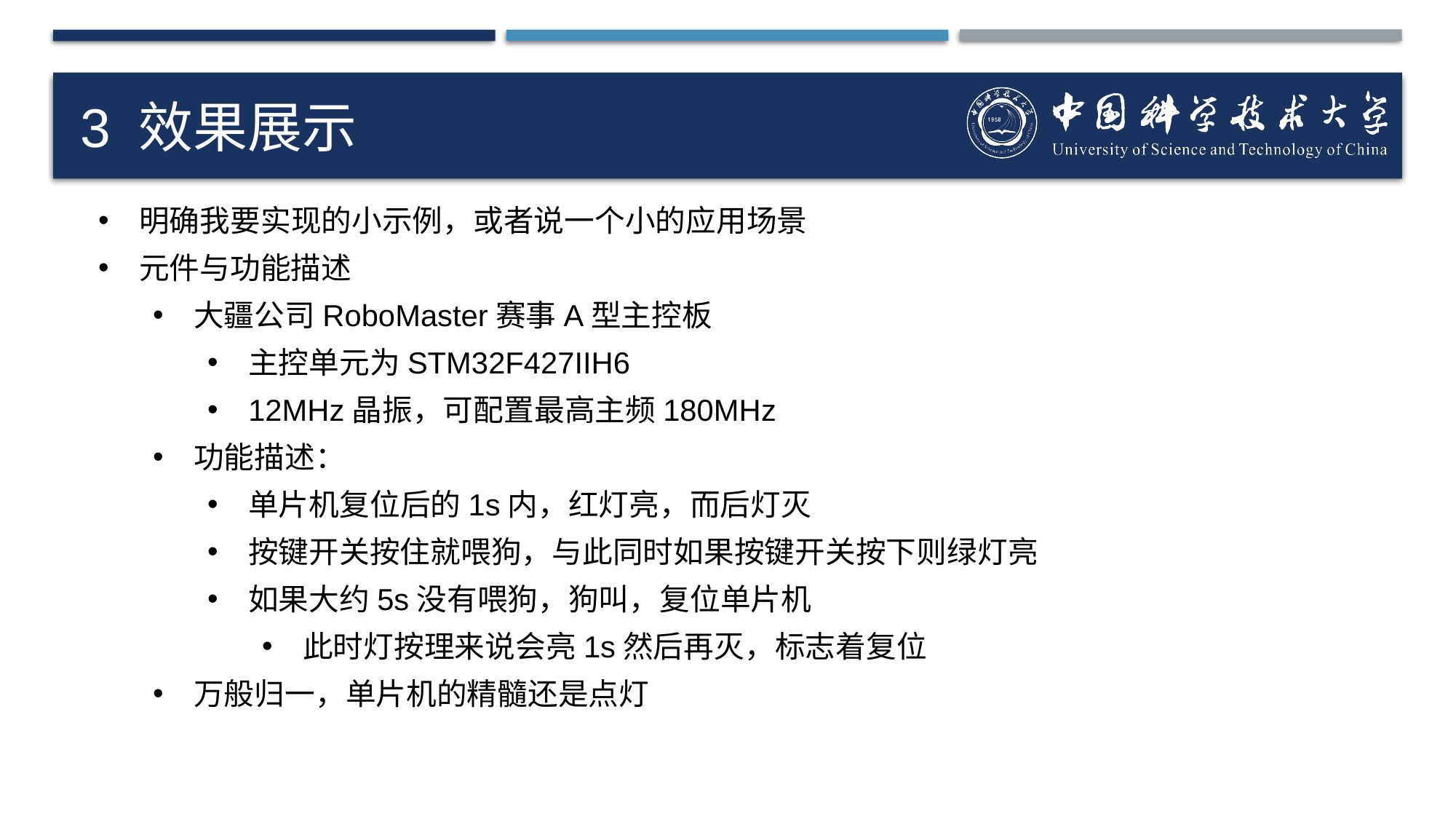

# 3 效果展示
明确我要实现的小示例，或者说一个小的应用场景
元件与功能描述
大疆公司RoboMaster赛事A型主控板
主控单元为STM32F427IIH6
12MHz晶振，可配置最高主频180MHz
功能描述：
单片机复位后的1s内，红灯亮，而后灯灭
按键开关按住就喂狗，与此同时如果按键开关按下则绿灯亮
如果大约5s没有喂狗，狗叫，复位单片机
此时灯按理来说会亮1s然后再灭，标志着复位
万般归一，单片机的精髓还是点灯